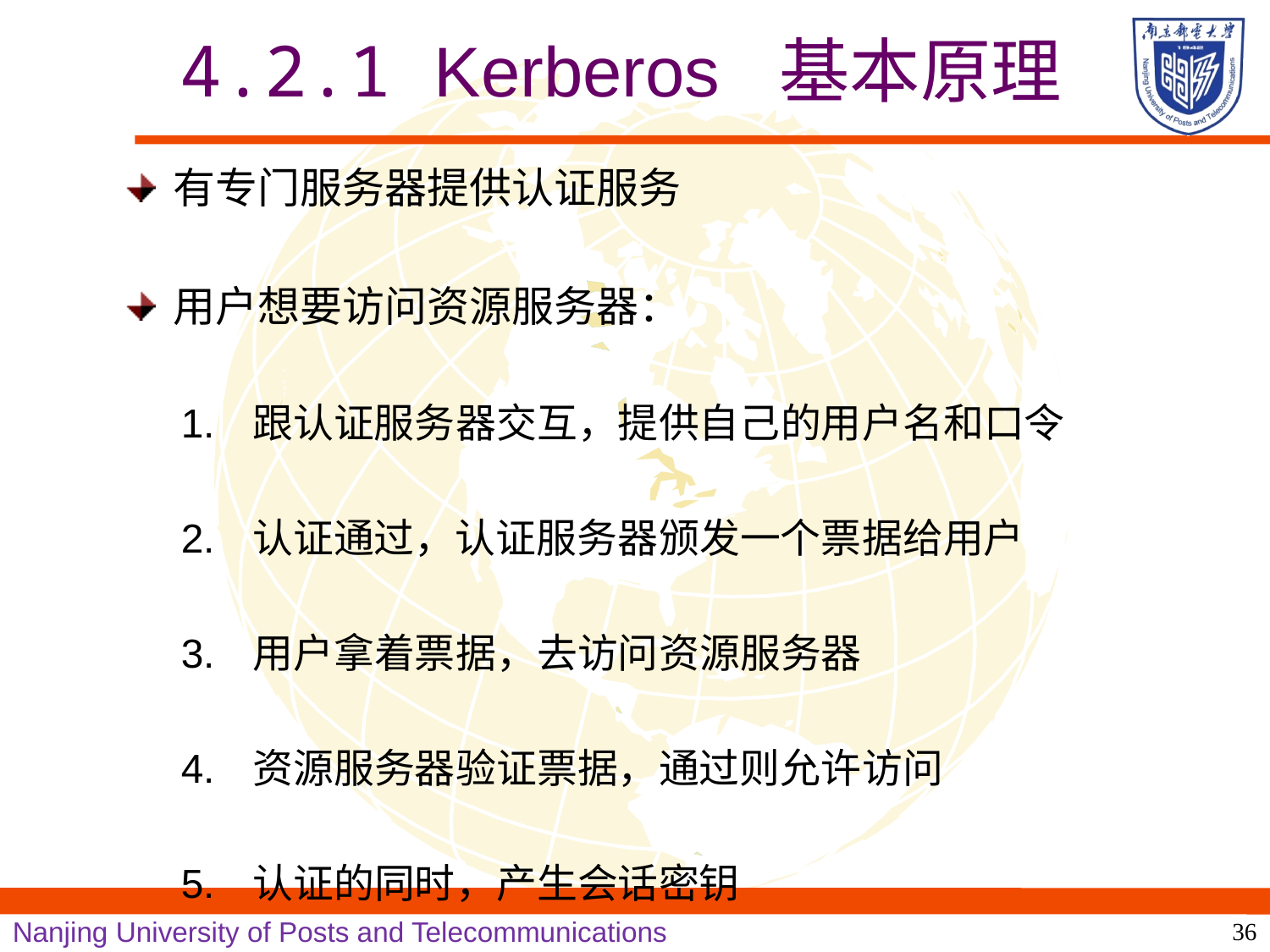

# 4.2.1 Kerberos 基本原理
有专门服务器提供认证服务
用户想要访问资源服务器：
跟认证服务器交互，提供自己的用户名和口令
认证通过，认证服务器颁发一个票据给用户
用户拿着票据，去访问资源服务器
资源服务器验证票据，通过则允许访问
认证的同时，产生会话密钥
36